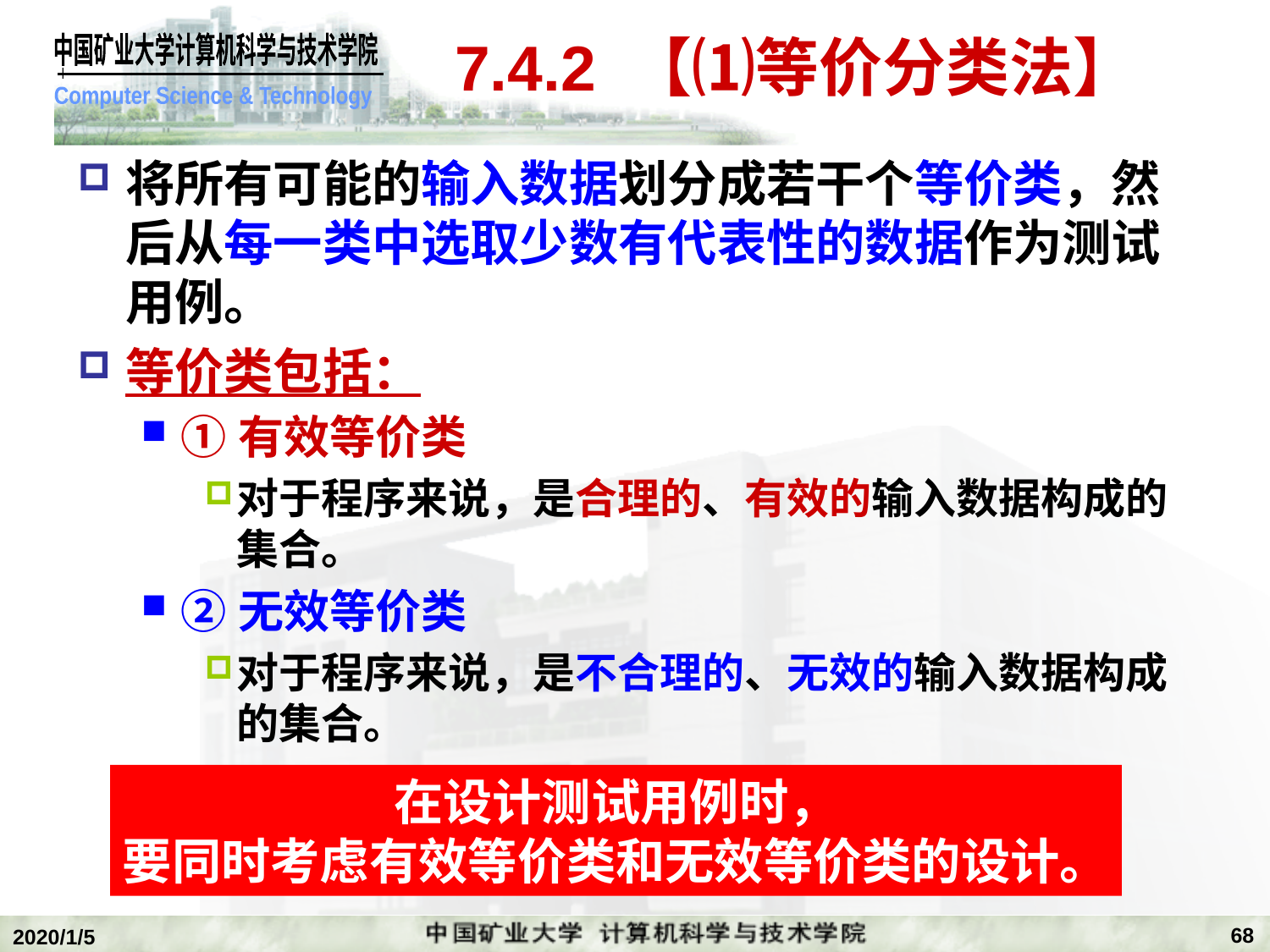

# 7.4.2 【⑴等价分类法】
将所有可能的输入数据划分成若干个等价类，然后从每一类中选取少数有代表性的数据作为测试用例。
等价类包括：
①有效等价类
对于程序来说，是合理的、有效的输入数据构成的集合。
②无效等价类
对于程序来说，是不合理的、无效的输入数据构成的集合。

在设计测试用例时，
要同时考虑有效等价类和无效等价类的设计。
68
2020/1/5